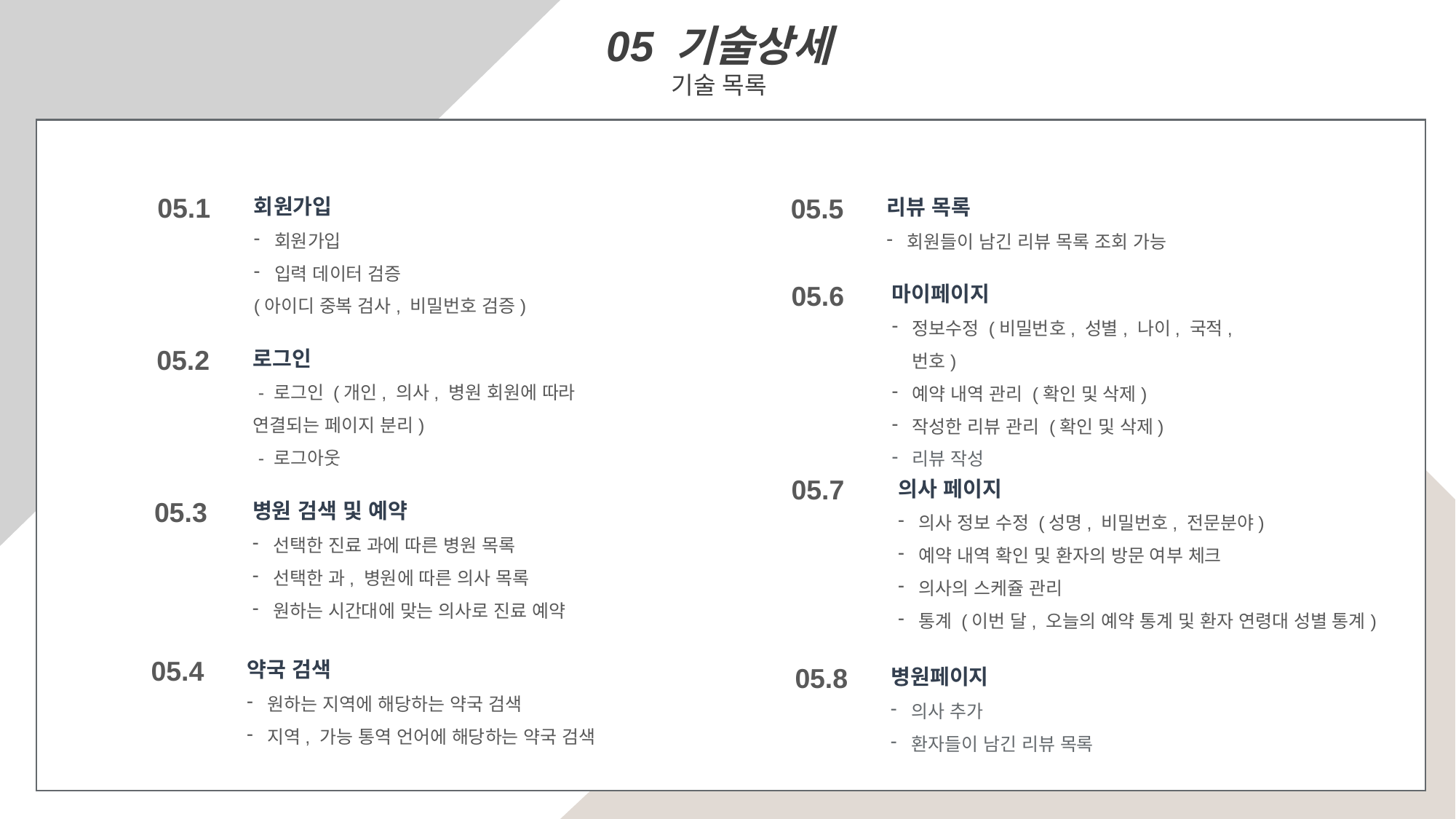

05 기술상세
기술 목록

05.1
회원가입
회원가입
입력 데이터 검증
(아이디 중복 검사, 비밀번호 검증)

05.5
리뷰 목록
회원들이 남긴 리뷰 목록 조회 가능

05.6
마이페이지
정보수정 (비밀번호, 성별, 나이, 국적, 번호)
예약 내역 관리 (확인 및 삭제)
작성한 리뷰 관리 (확인 및 삭제)
리뷰 작성

05.2
로그인
 - 로그인 (개인, 의사, 병원 회원에 따라 연결되는 페이지 분리)
 - 로그아웃

05.7
의사 페이지
의사 정보 수정 (성명, 비밀번호, 전문분야)
예약 내역 확인 및 환자의 방문 여부 체크
의사의 스케쥴 관리
통계 (이번 달, 오늘의 예약 통계 및 환자 연령대 성별 통계)

05.3
병원 검색 및 예약
선택한 진료 과에 따른 병원 목록
선택한 과, 병원에 따른 의사 목록
원하는 시간대에 맞는 의사로 진료 예약
05.4
약국 검색
원하는 지역에 해당하는 약국 검색
지역, 가능 통역 언어에 해당하는 약국 검색
05.8
병원페이지
의사 추가
환자들이 남긴 리뷰 목록